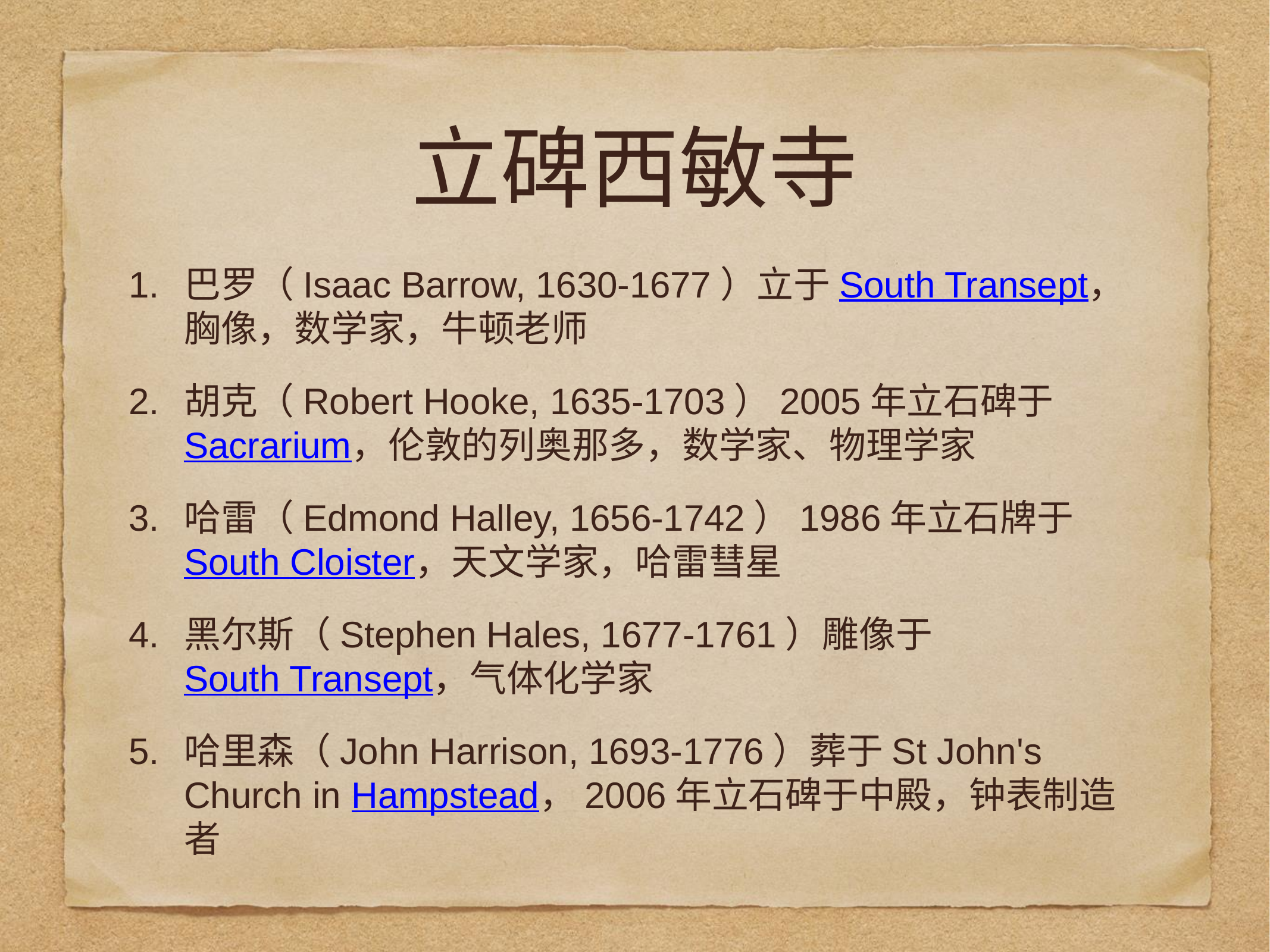

# 立碑西敏寺
巴罗（Isaac Barrow, 1630-1677）立于South Transept，胸像，数学家，牛顿老师
胡克（Robert Hooke, 1635-1703）2005年立石碑于Sacrarium，伦敦的列奥那多，数学家、物理学家
哈雷（Edmond Halley, 1656-1742）1986年立石牌于 South Cloister，天文学家，哈雷彗星
黑尔斯（Stephen Hales, 1677-1761）雕像于South Transept，气体化学家
哈里森（John Harrison, 1693-1776）葬于St John's Church in Hampstead，2006年立石碑于中殿，钟表制造者